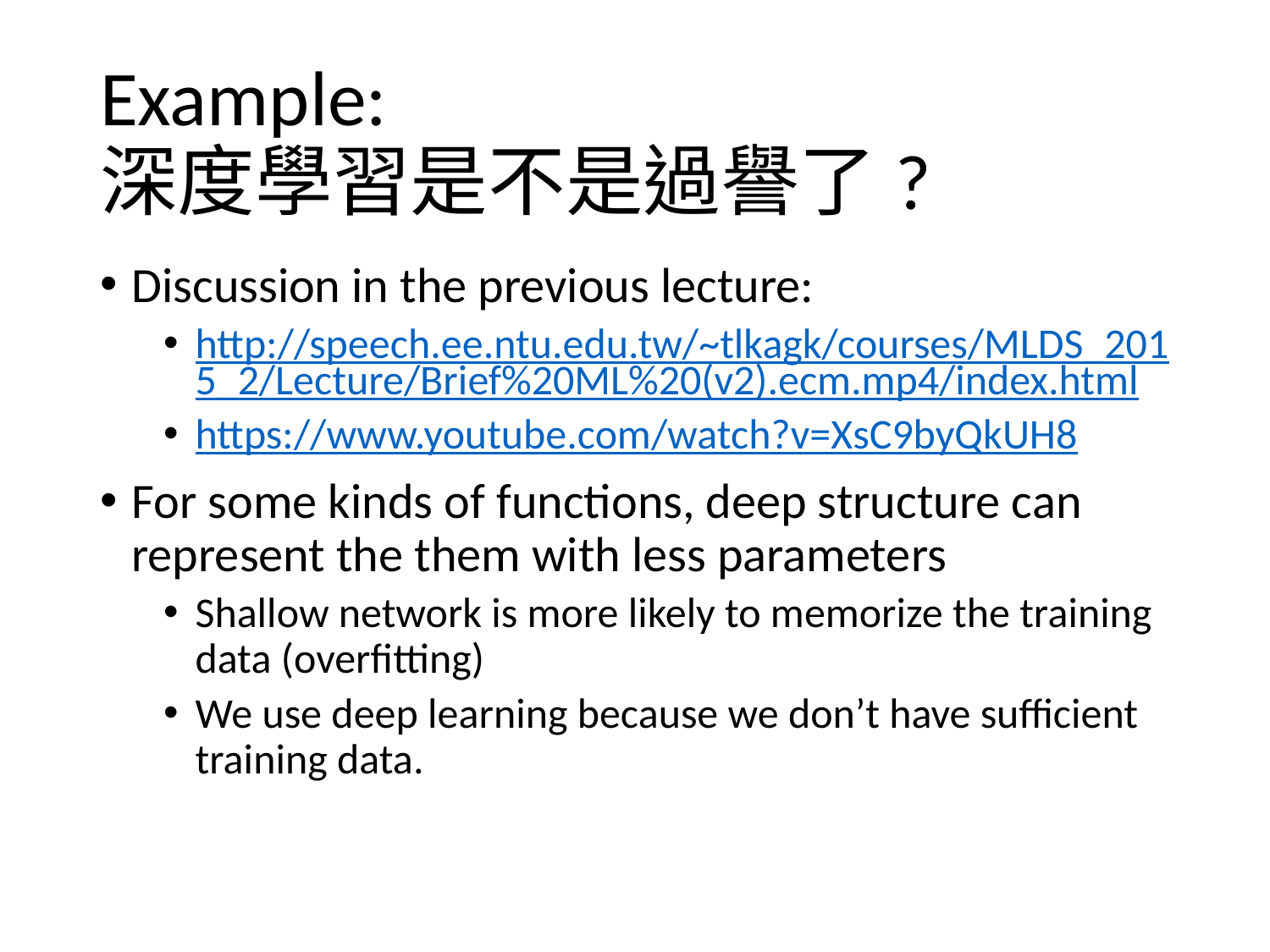

# Example: 深度學習是不是過譽了?
Discussion in the previous lecture:
http://speech.ee.ntu.edu.tw/~tlkagk/courses/MLDS_2015_2/Lecture/Brief%20ML%20(v2).ecm.mp4/index.html
https://www.youtube.com/watch?v=XsC9byQkUH8
For some kinds of functions, deep structure can represent the them with less parameters
Shallow network is more likely to memorize the training data (overfitting)
We use deep learning because we don’t have sufficient training data.